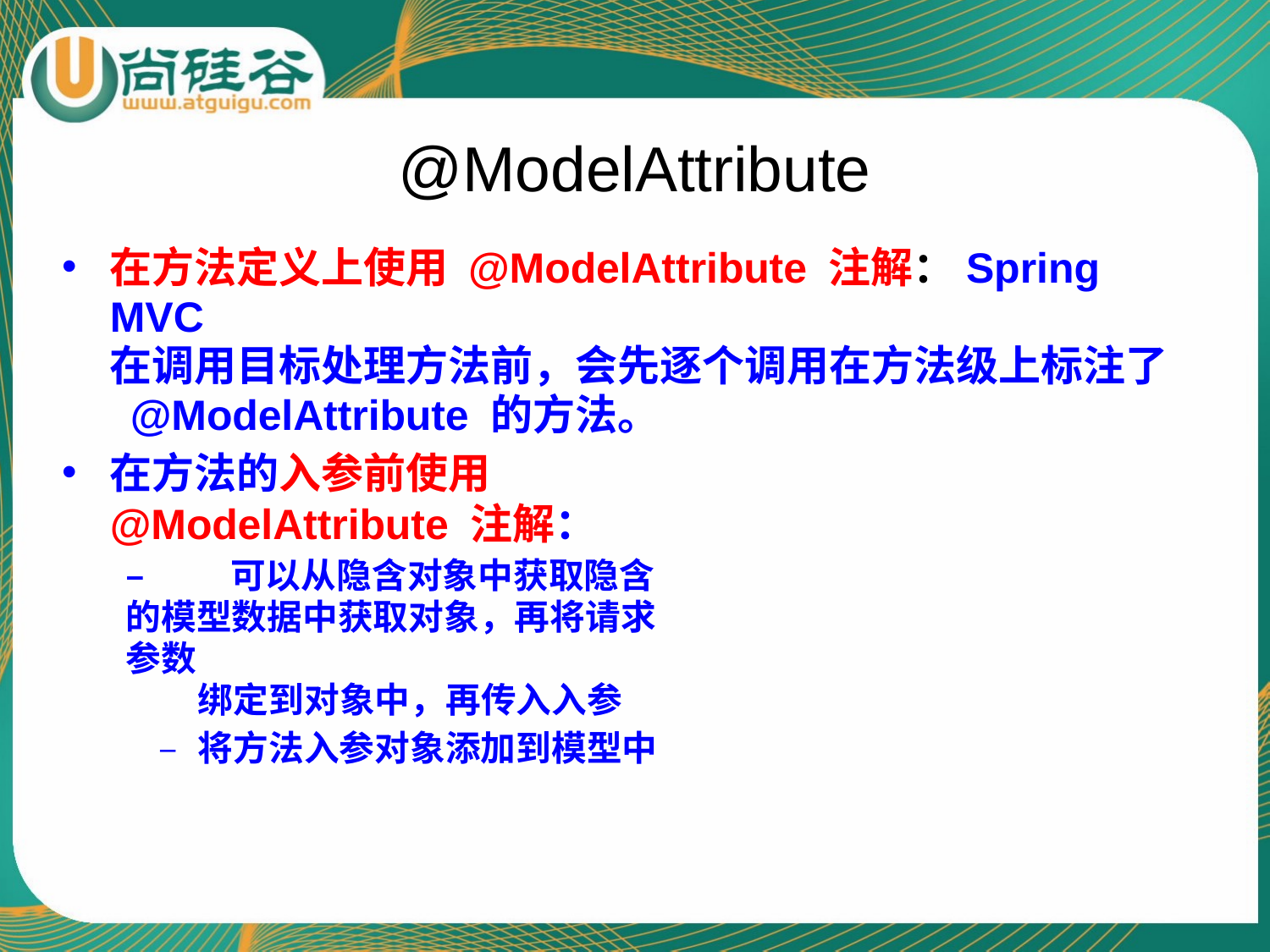

# @ModelAttribute
在方法定义上使用 @ModelAttribute 注解：Spring MVC
在调用目标处理方法前，会先逐个调用在方法级上标注了
@ModelAttribute 的方法。
在方法的入参前使用 @ModelAttribute 注解：
–	可以从隐含对象中获取隐含的模型数据中获取对象，再将请求参数
绑定到对象中，再传入入参
–	将方法入参对象添加到模型中